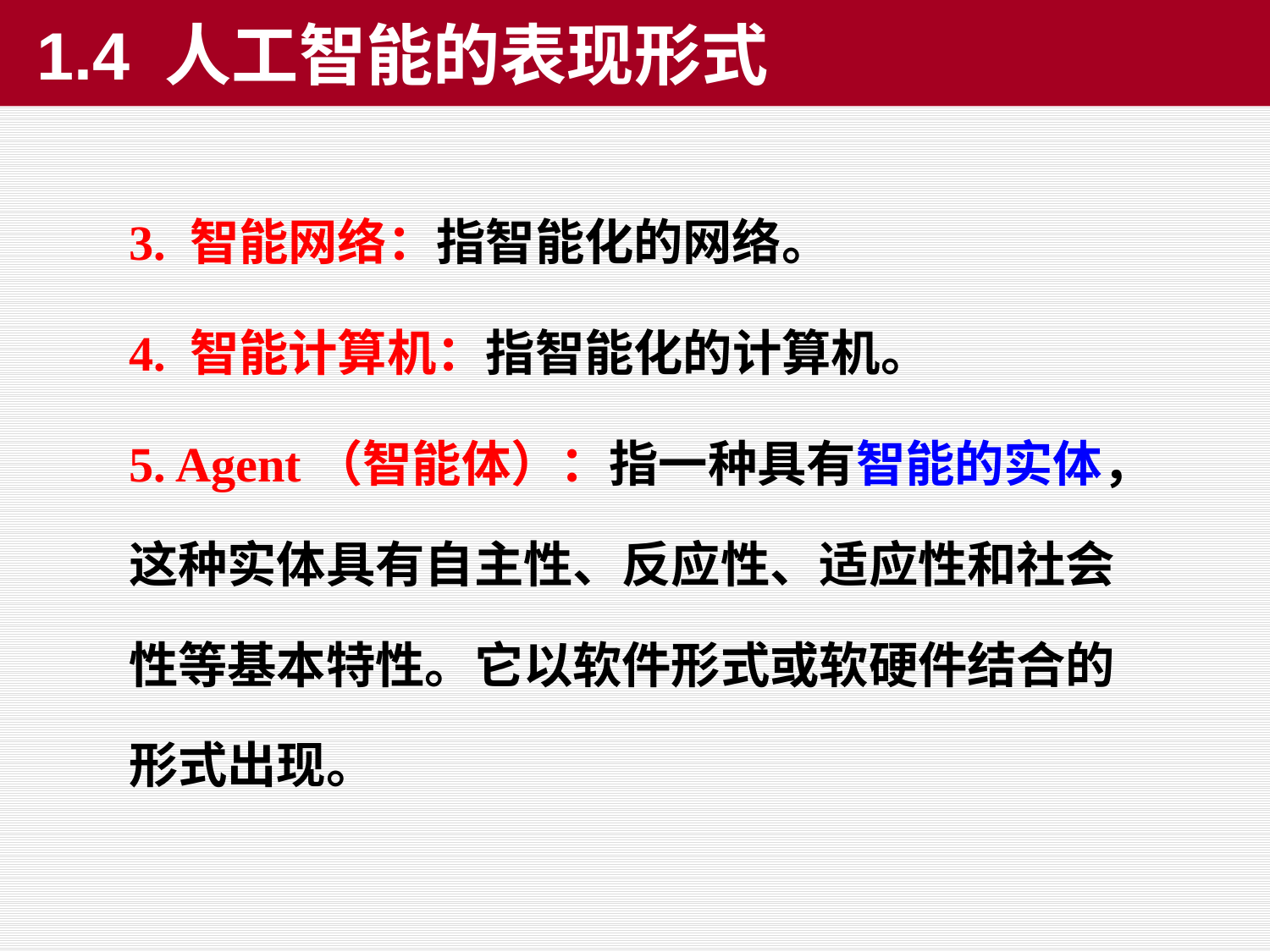

1.4 人工智能的表现形式
3. 智能网络：指智能化的网络。
4. 智能计算机：指智能化的计算机。
5. Agent（智能体）：指一种具有智能的实体，这种实体具有自主性、反应性、适应性和社会性等基本特性。它以软件形式或软硬件结合的形式出现。